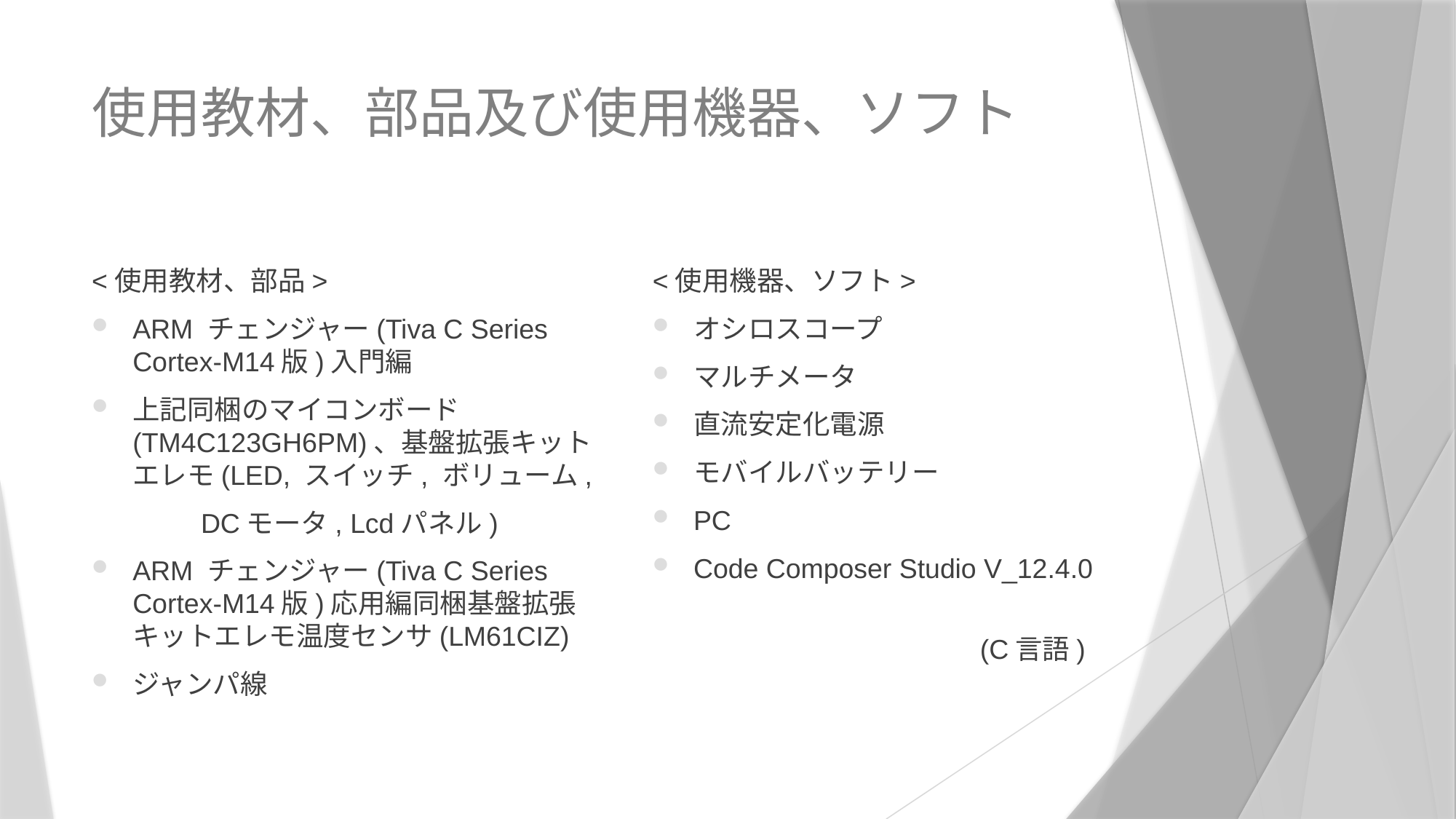

# 使用教材、部品及び使用機器、ソフト
<使用教材、部品>
ARM チェンジャー(Tiva C Series Cortex-M14版)入門編
上記同梱のマイコンボード(TM4C123GH6PM)、基盤拡張キットエレモ(LED, スイッチ, ボリューム,
	DCモータ, Lcdパネル)
ARM チェンジャー(Tiva C Series Cortex-M14版)応用編同梱基盤拡張キットエレモ温度センサ(LM61CIZ)
ジャンパ線

<使用機器、ソフト>
オシロスコープ
マルチメータ
直流安定化電源
モバイルバッテリー
PC
Code Composer Studio V_12.4.0
							(C言語)